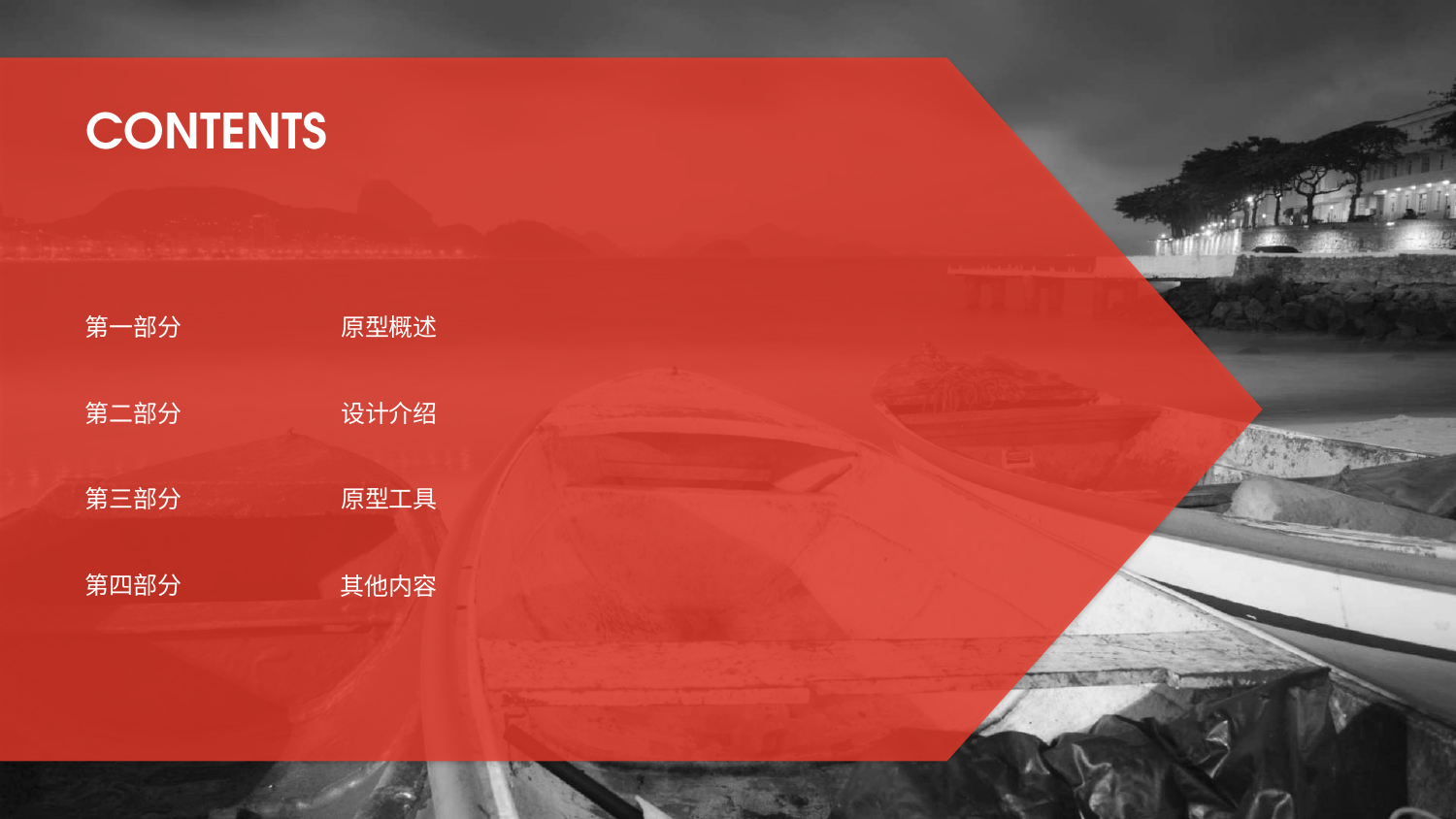

CONTENTS
原型概述
第一部分
第二部分
设计介绍
第三部分
原型工具
第四部分
其他内容